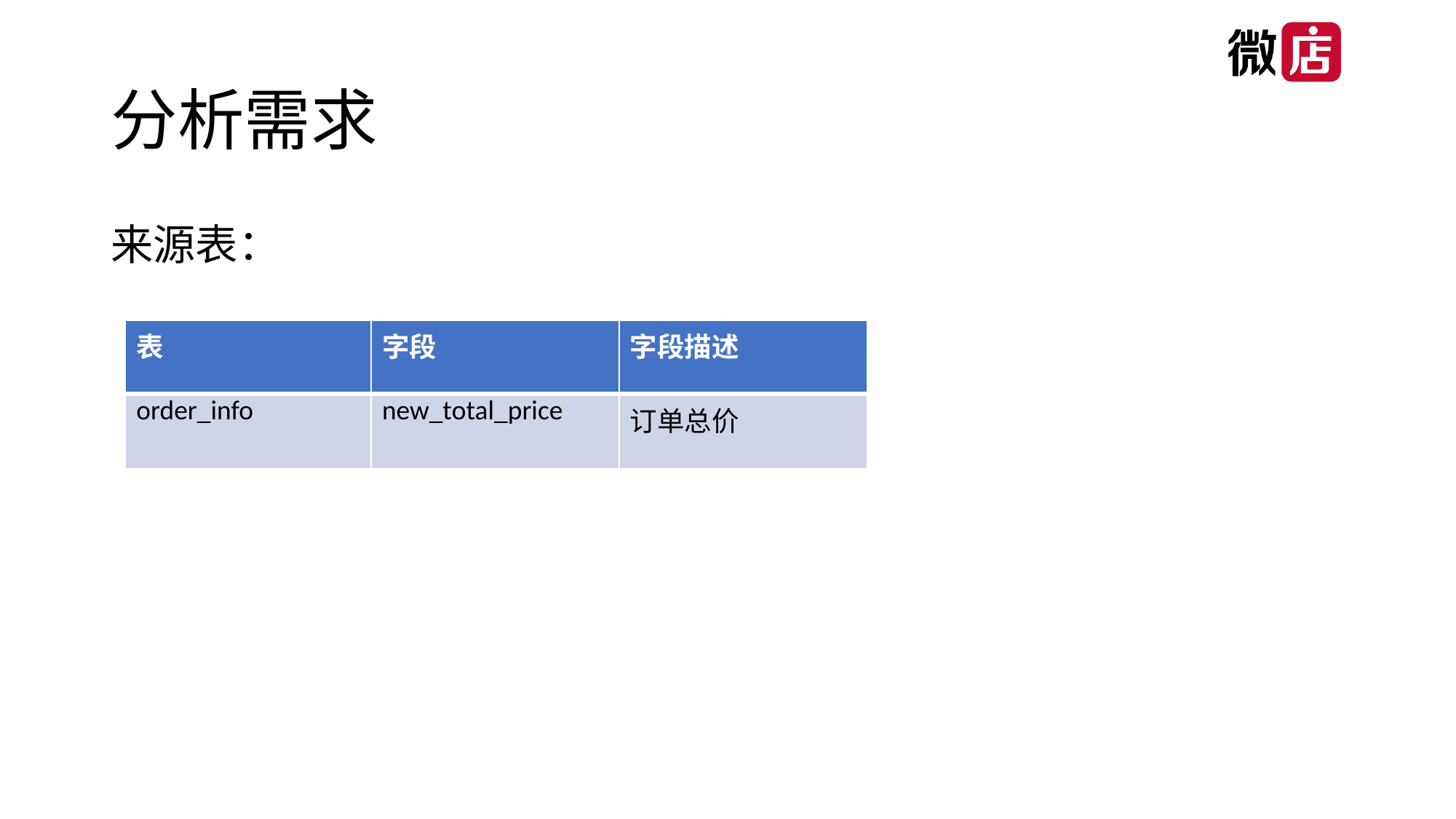

# 分析需求
来源表：

| 表 | 字段 | 字段描述 |
| --- | --- | --- |
| order\_info | new\_total\_price | 订单总价 |